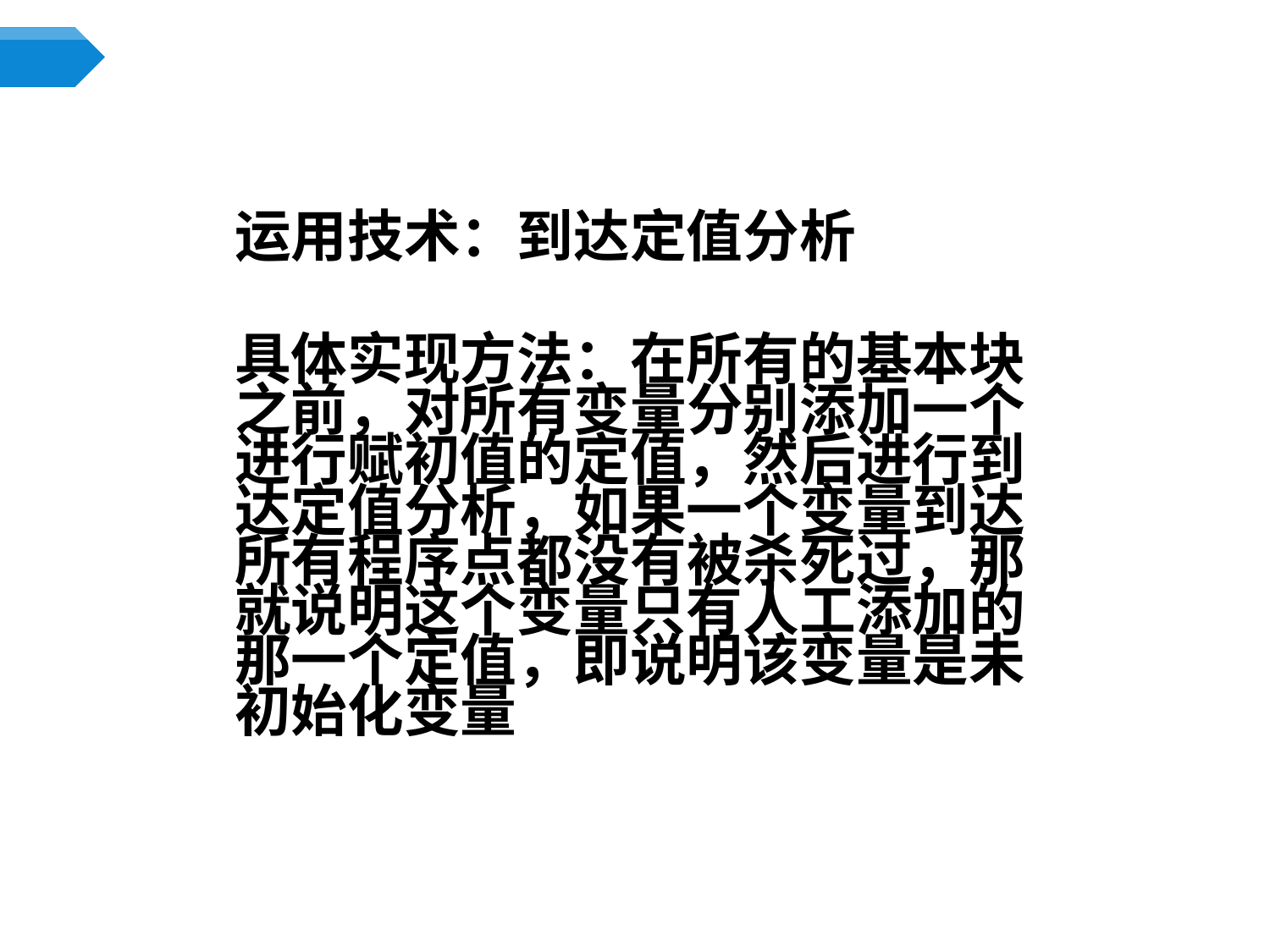

运用技术：到达定值分析

具体实现方法：在所有的基本块之前，对所有变量分别添加一个进行赋初值的定值，然后进行到达定值分析，如果一个变量到达所有程序点都没有被杀死过，那就说明这个变量只有人工添加的那一个定值，即说明该变量是未初始化变量